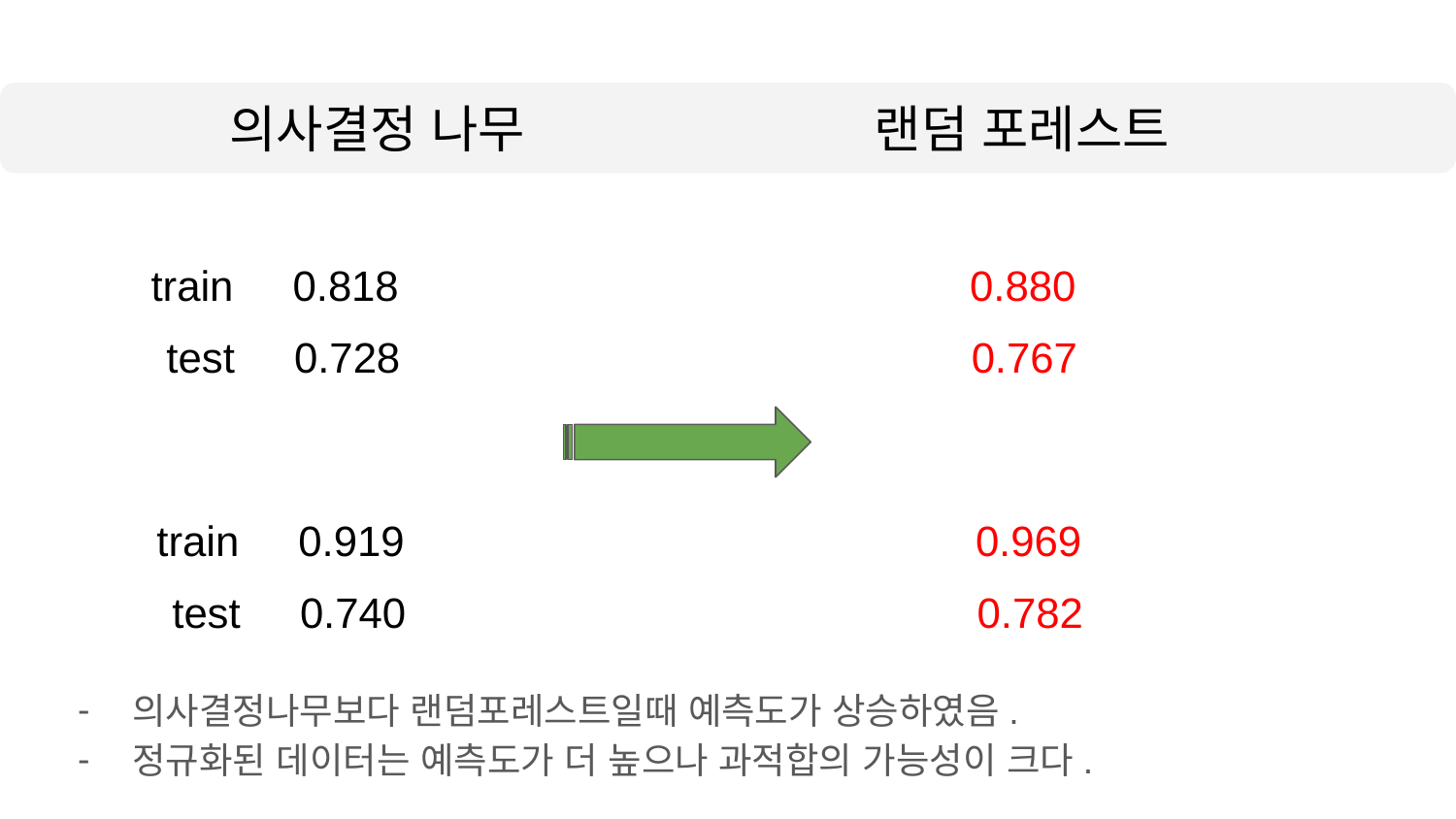

# 의사결정 나무
랜덤 포레스트
train     0.818                                                0.880
 test     0.728                                                0.767

train     0.919                                                0.969
 test     0.740                                                0.782
의사결정나무보다 랜덤포레스트일때 예측도가 상승하였음.
정규화된 데이터는 예측도가 더 높으나 과적합의 가능성이 크다.